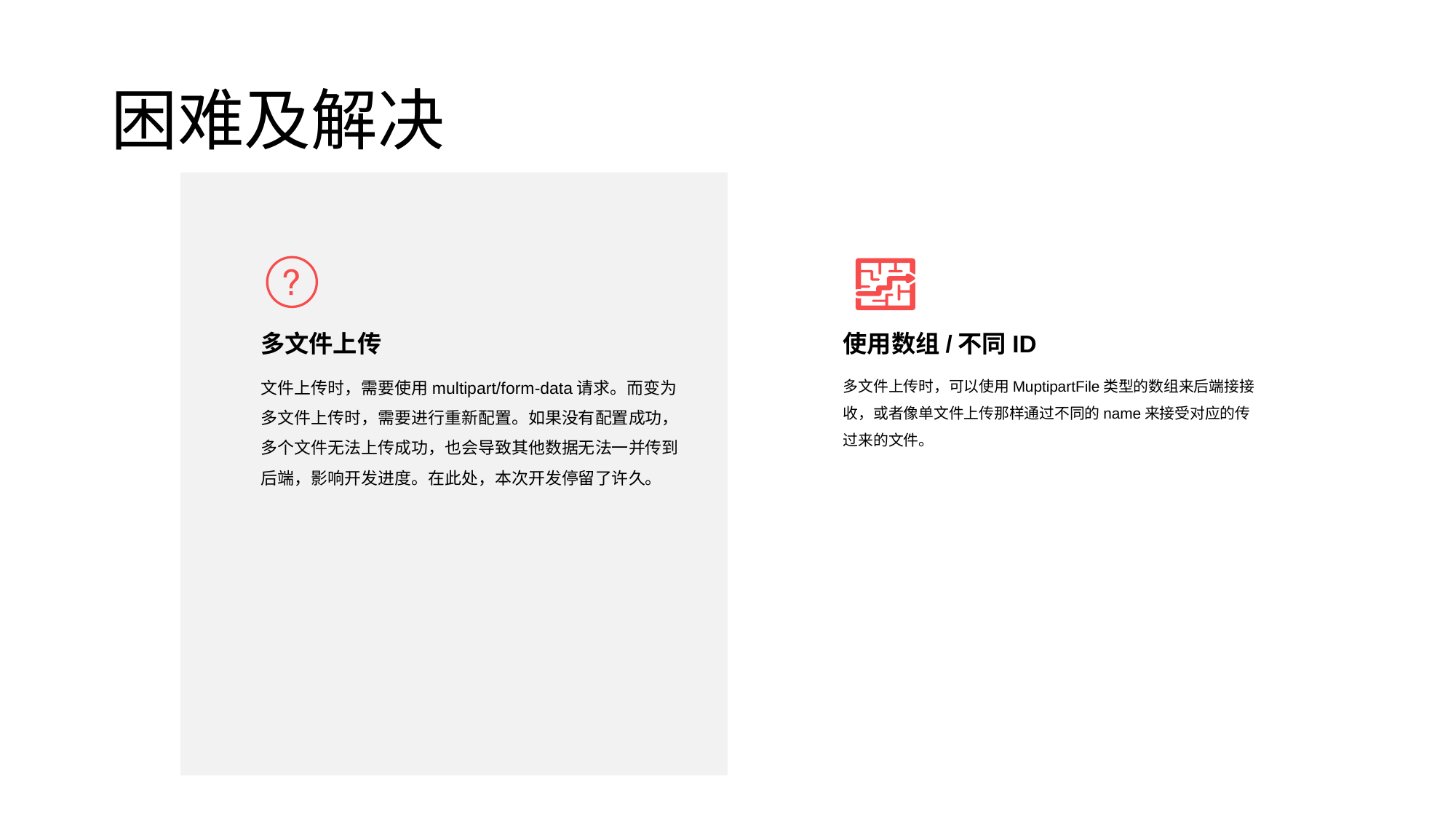

# 困难及解决

多文件上传
文件上传时，需要使用multipart/form-data请求。而变为多文件上传时，需要进行重新配置。如果没有配置成功，多个文件无法上传成功，也会导致其他数据无法一并传到后端，影响开发进度。在此处，本次开发停留了许久。
使用数组/不同ID
多文件上传时，可以使用MuptipartFile类型的数组来后端接接收，或者像单文件上传那样通过不同的name来接受对应的传过来的文件。